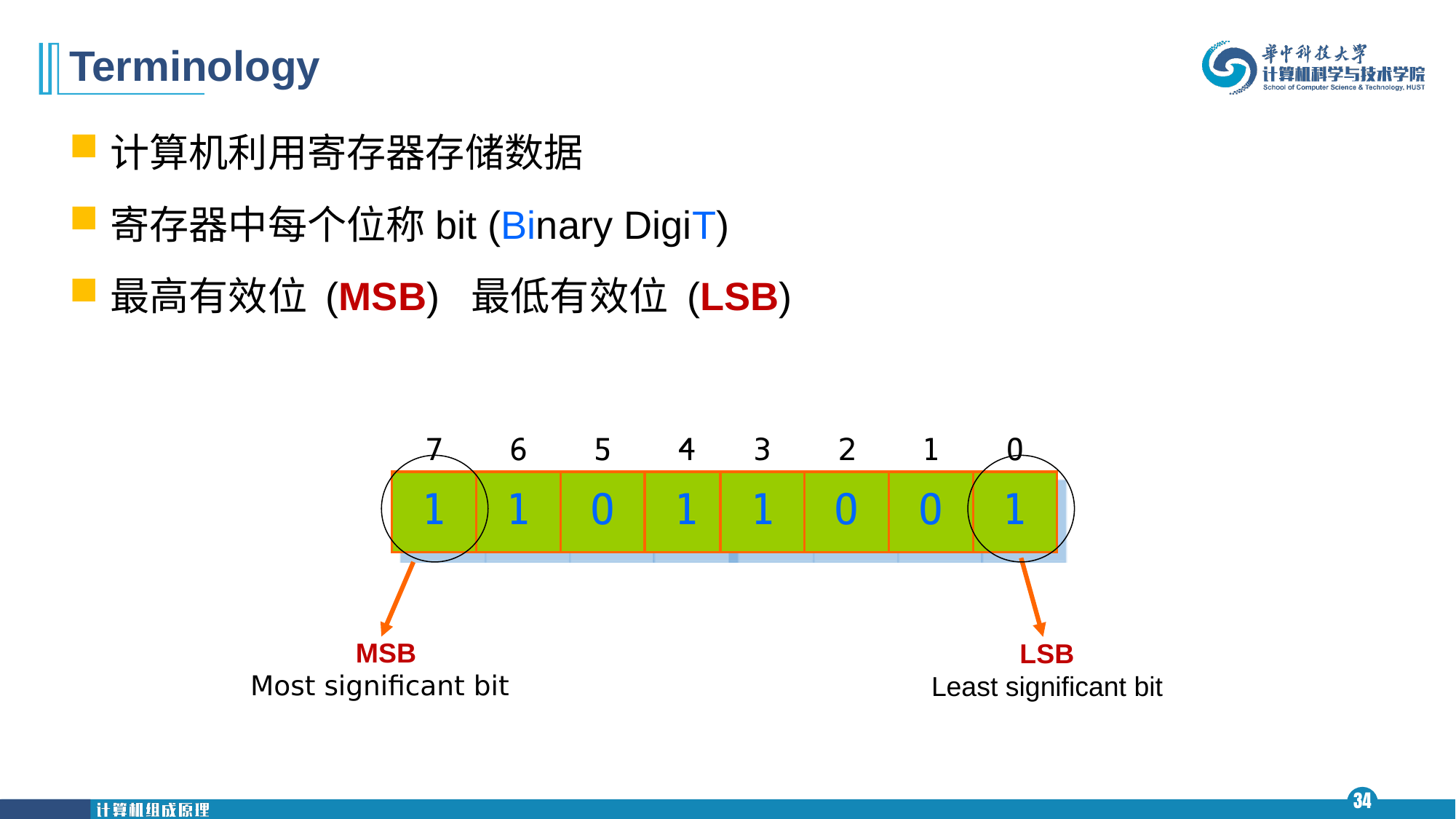

# Terminology
计算机利用寄存器存储数据
寄存器中每个位称bit (Binary DigiT)
最高有效位 (MSB)  最低有效位 (LSB)

7
6
5
4
3
2
1
0
1
1
0
1
1
0
0
1

MSB
    Most significant bit

LSB
Least significant bit